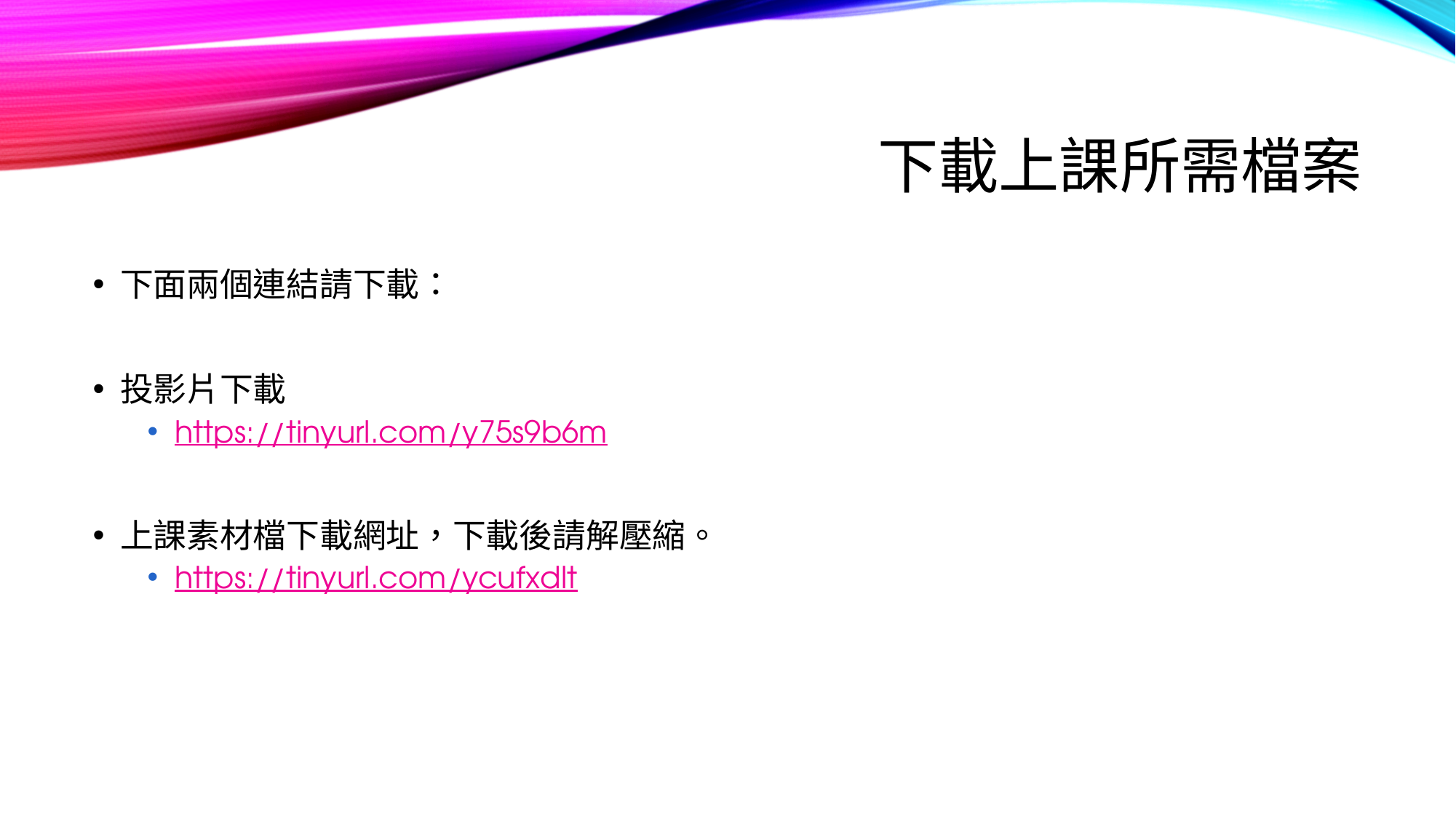

# 下載上課所需檔案
下面兩個連結請下載：

投影片下載
https://tinyurl.com/y75s9b6m

上課素材檔下載網址，下載後請解壓縮。
https://tinyurl.com/ycufxdlt